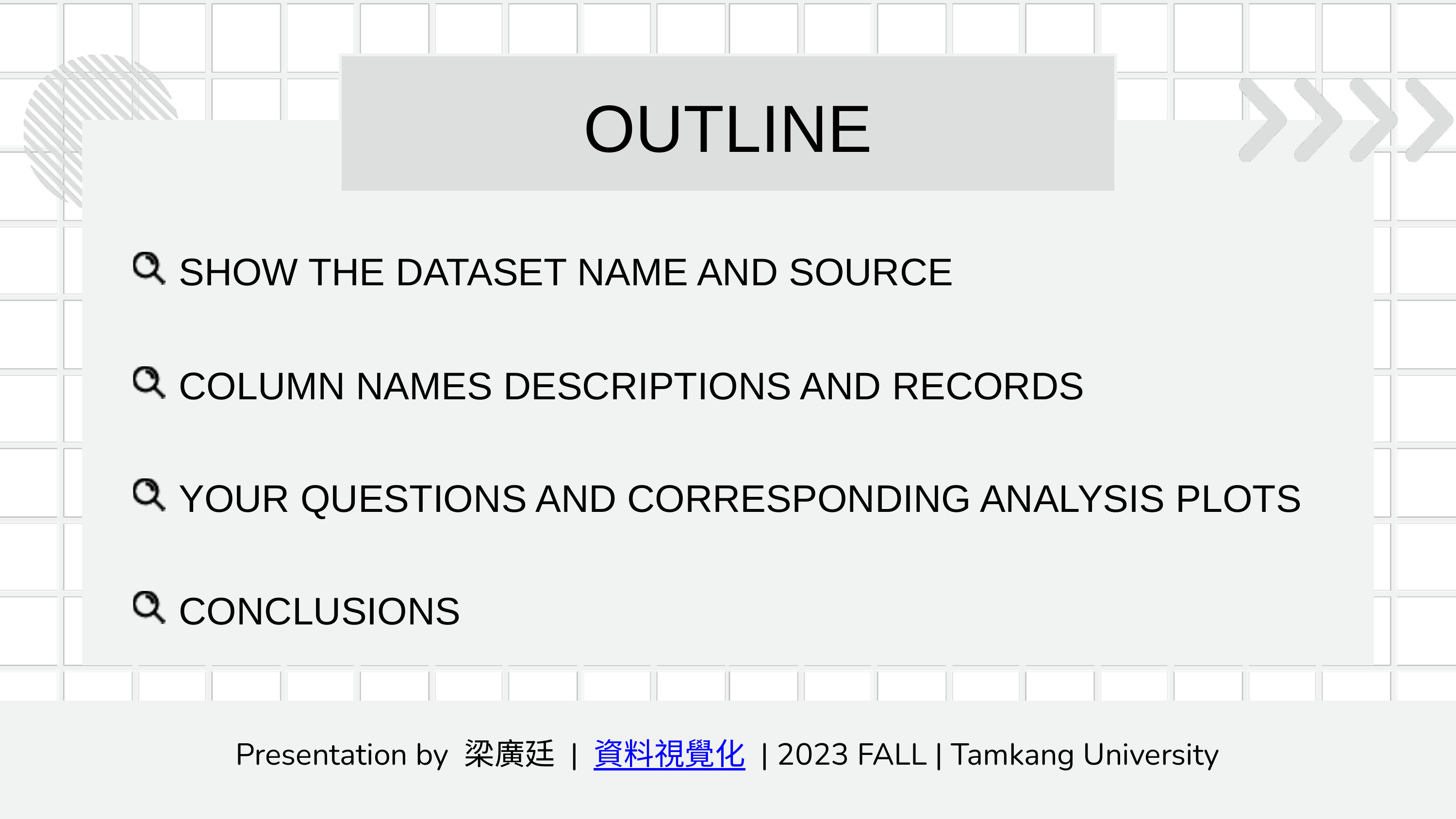

OUTLINE

SHOW THE DATASET NAME AND SOURCE

COLUMN NAMES DESCRIPTIONS AND RECORDS

YOUR QUESTIONS AND CORRESPONDING ANALYSIS PLOTS

CONCLUSIONS

Presentation by 梁廣廷 | 資料視覺化 | 2023 FALL | Tamkang University